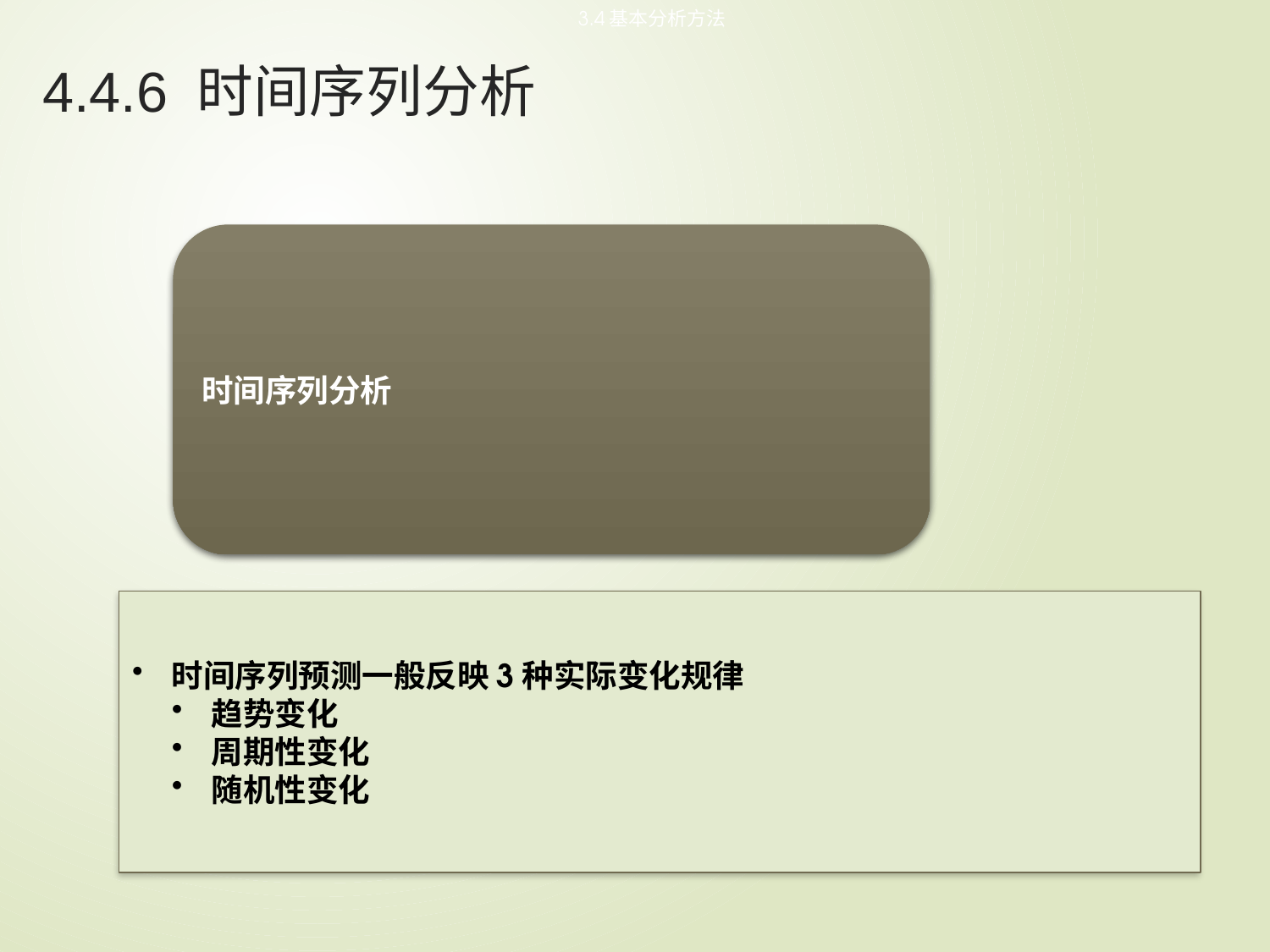

3.4基本分析方法
# 4.4.6 时间序列分析
时间序列分析
时间序列预测一般反映3种实际变化规律
趋势变化
周期性变化
随机性变化